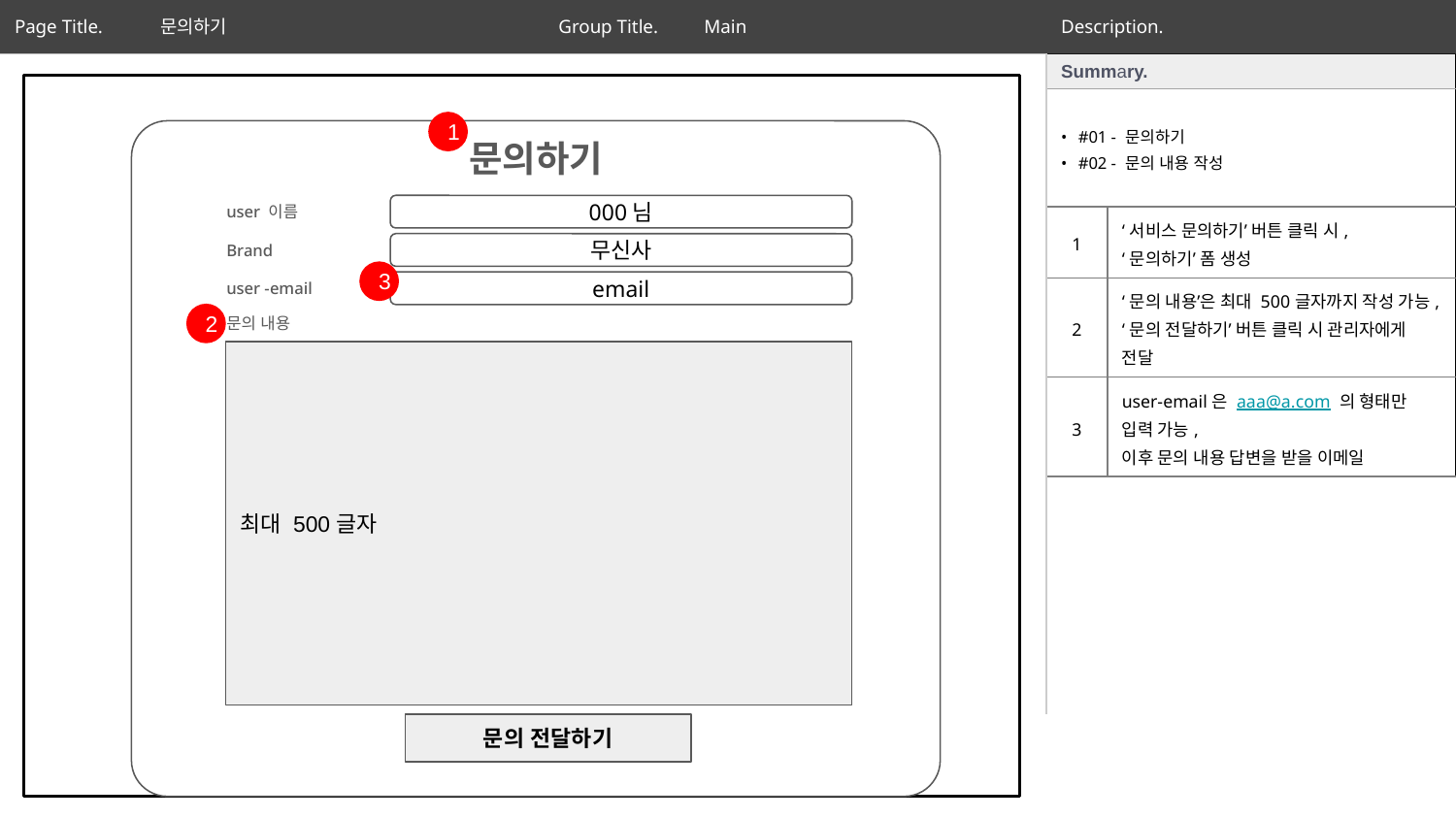

Page Title.	문의하기
Group Title.	Main
Description.
6
| Summary. |  |
| --- | --- |
| #01 - 문의하기 #02 - 문의 내용 작성 |  |
| 1 | ‘서비스 문의하기’ 버튼 클릭 시, ‘문의하기’ 폼 생성 |
| 2 | ‘문의 내용’은 최대 500글자까지 작성 가능, ‘문의 전달하기’ 버튼 클릭 시 관리자에게 전달 |
| 3 | user-email은 aaa@a.com 의 형태만 입력 가능, 이후 문의 내용 답변을 받을 이메일 |

1

문의하기
000님
user 이름
무신사
Brand
3
email
user -email
2
문의 내용
최대 500글자
문의 전달하기